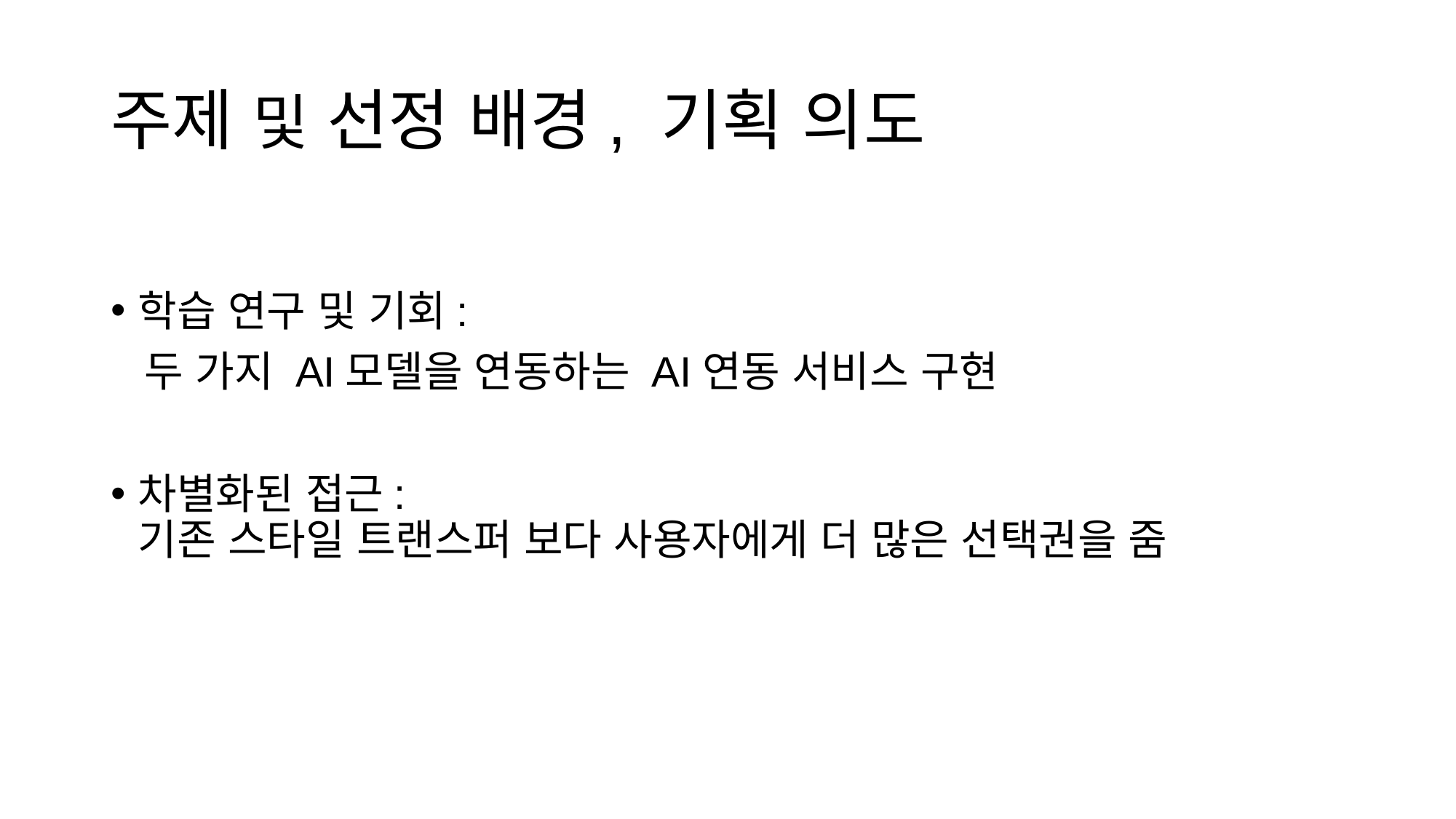

# 주제 및 선정 배경, 기획 의도

학습 연구 및 기회:
  두 가지 AI모델을 연동하는 AI연동 서비스 구현

차별화된 접근:
기존 스타일 트랜스퍼 보다 사용자에게 더 많은 선택권을 줌